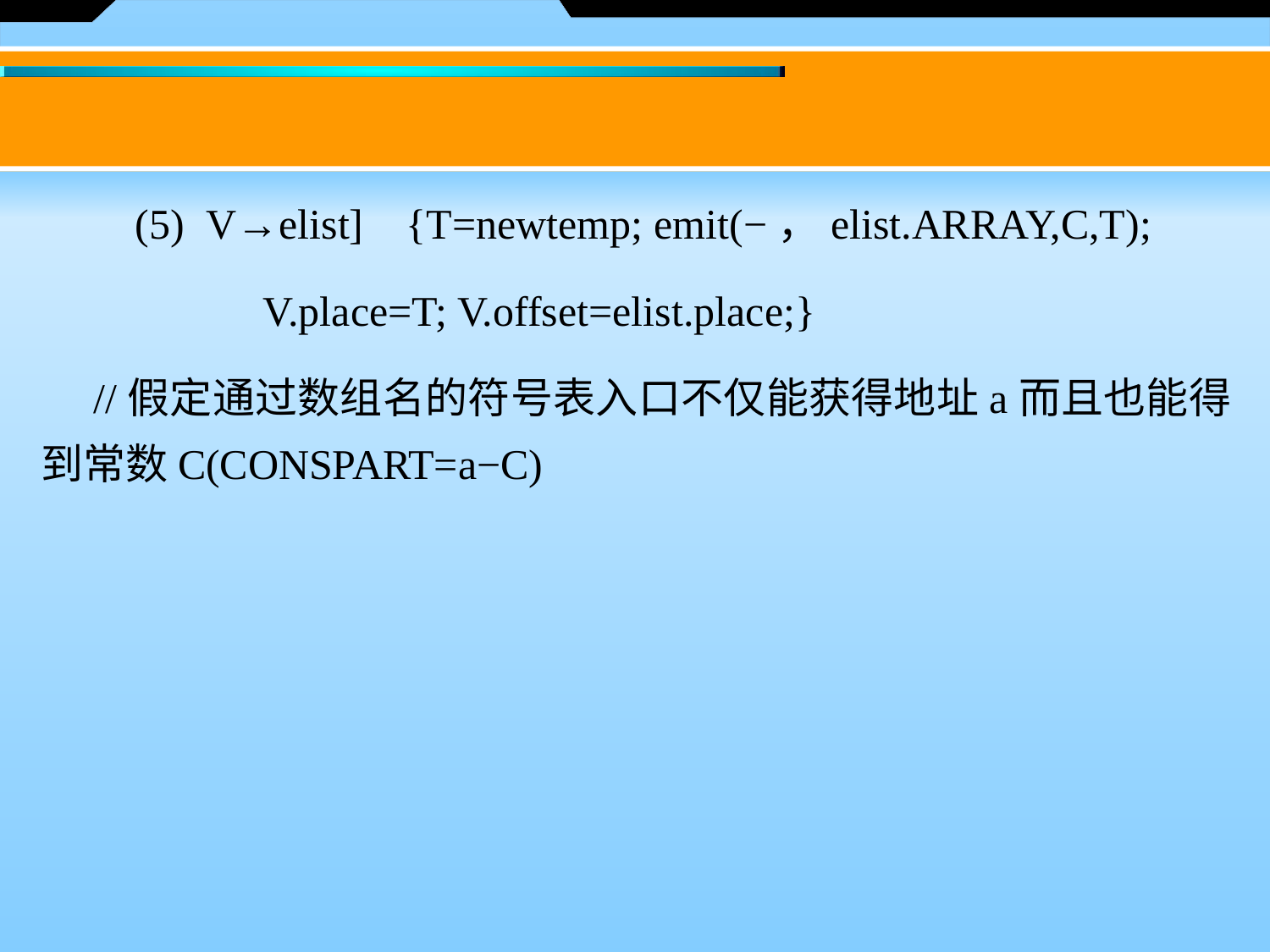

(5)  V→elist]    {T=newtemp; emit(−，elist.ARRAY,C,T);
                     V.place=T; V.offset=elist.place;}
　//假定通过数组名的符号表入口不仅能获得地址a而且也能得到常数C(CONSPART=a−C)